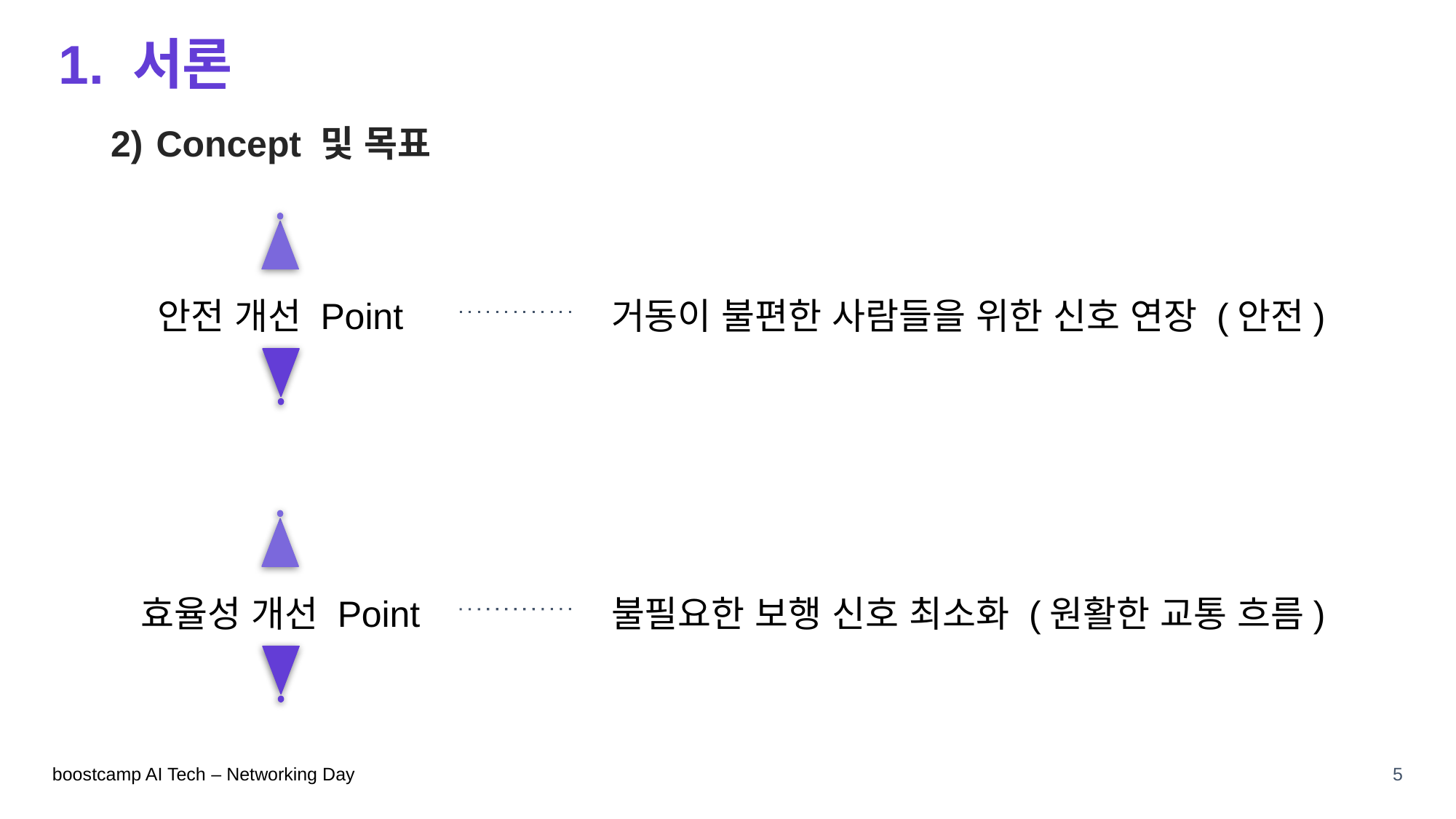

# 1. 서론
Concept 및 목표

안전 개선 Point
  거동이 불편한 사람들을 위한 신호 연장 (안전)

  불필요한 보행 신호 최소화 (원활한 교통 흐름)
효율성 개선 Point
5